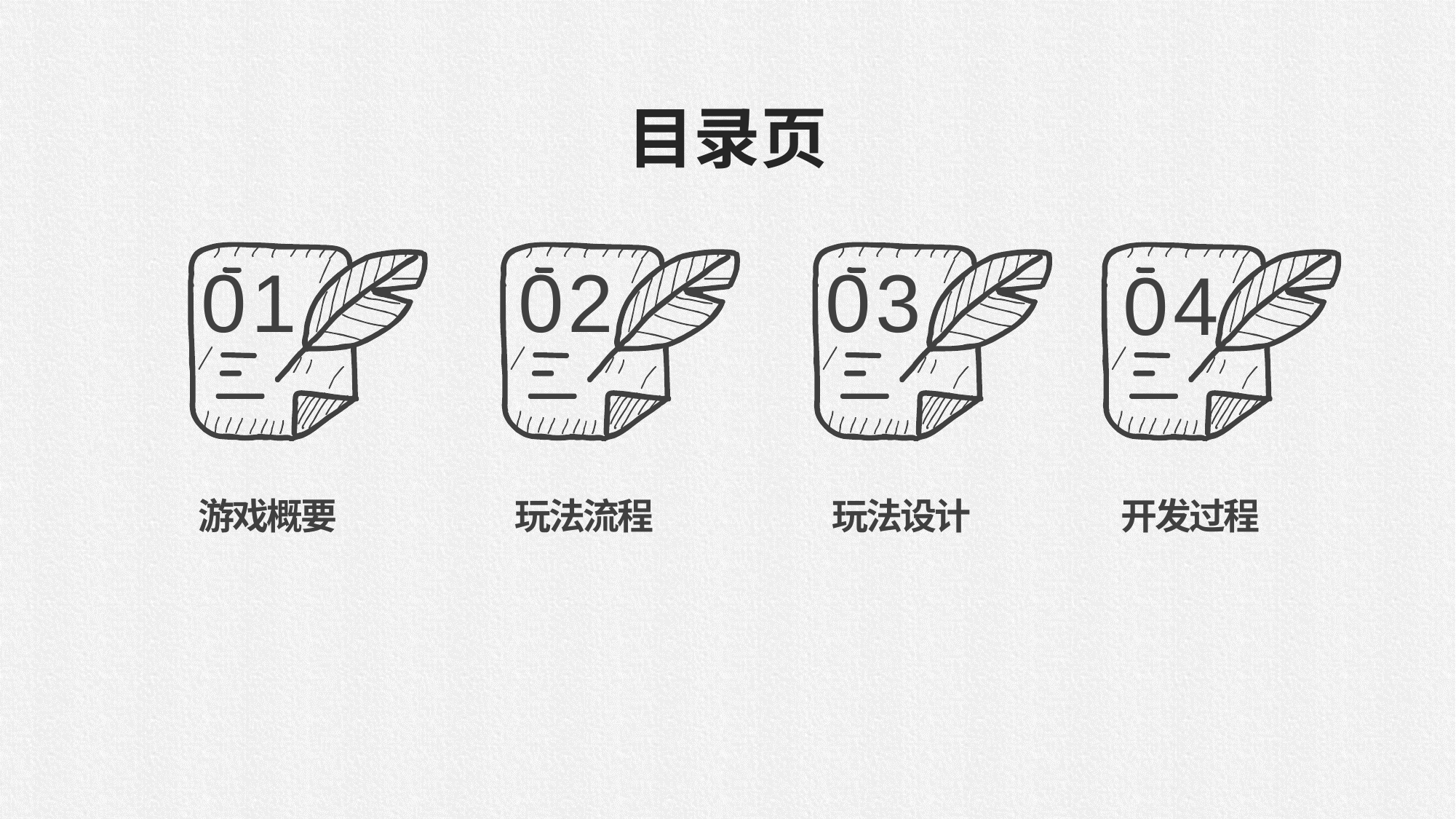

行业PPT模板http://www.1ppt.com/hangye/
目录页

01
02
03
04
游戏概要
玩法流程
玩法设计
开发过程